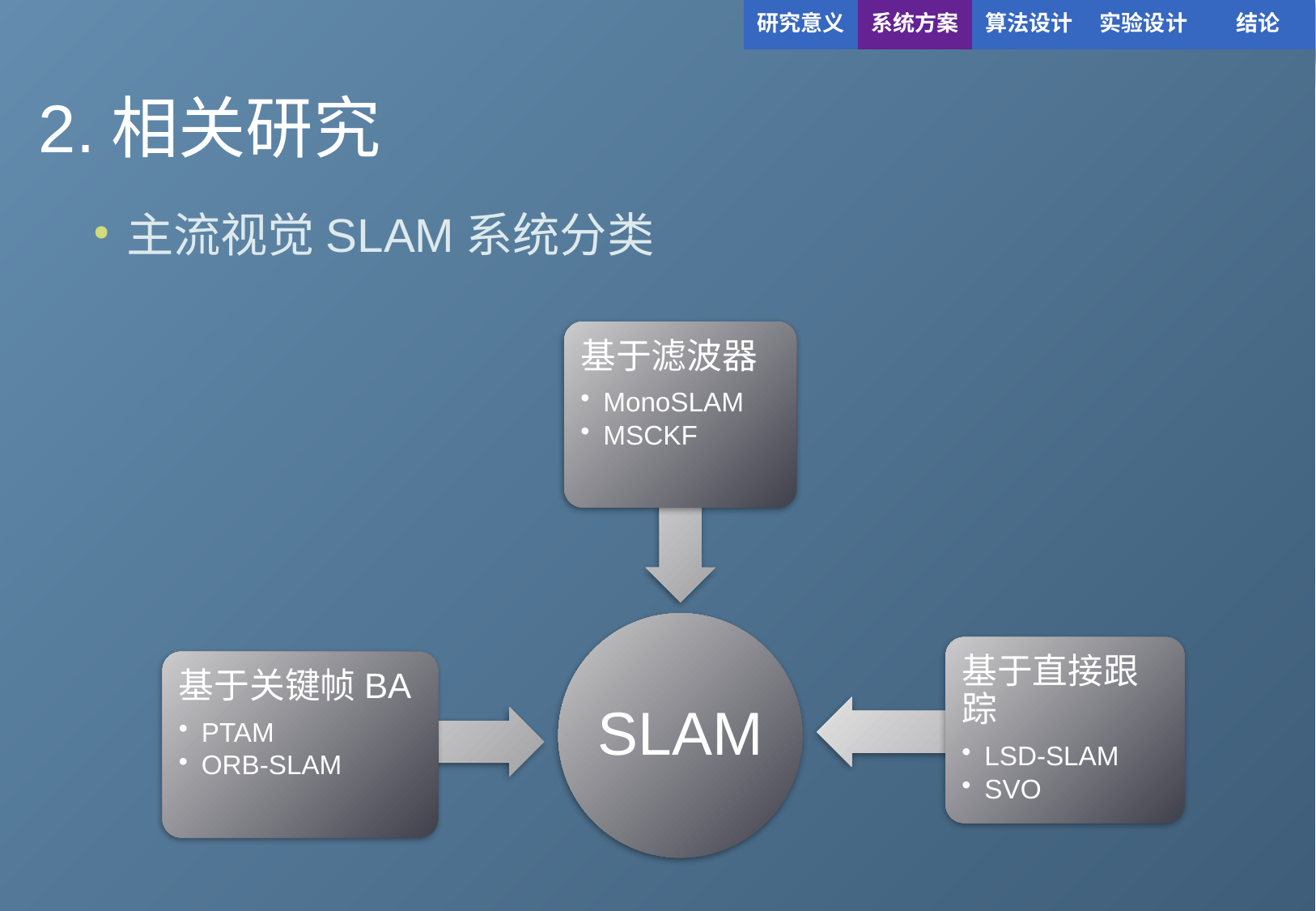

| 研究意义 | 系统方案 | 算法设计 | 实验设计 | 结论 |
| --- | --- | --- | --- | --- |
# 2.相关研究
主流视觉SLAM系统分类
SLAM
基于关键帧BA
PTAM
ORB-SLAM
基于滤波器
MonoSLAM
MSCKF
基于直接跟踪
LSD-SLAM
SVO